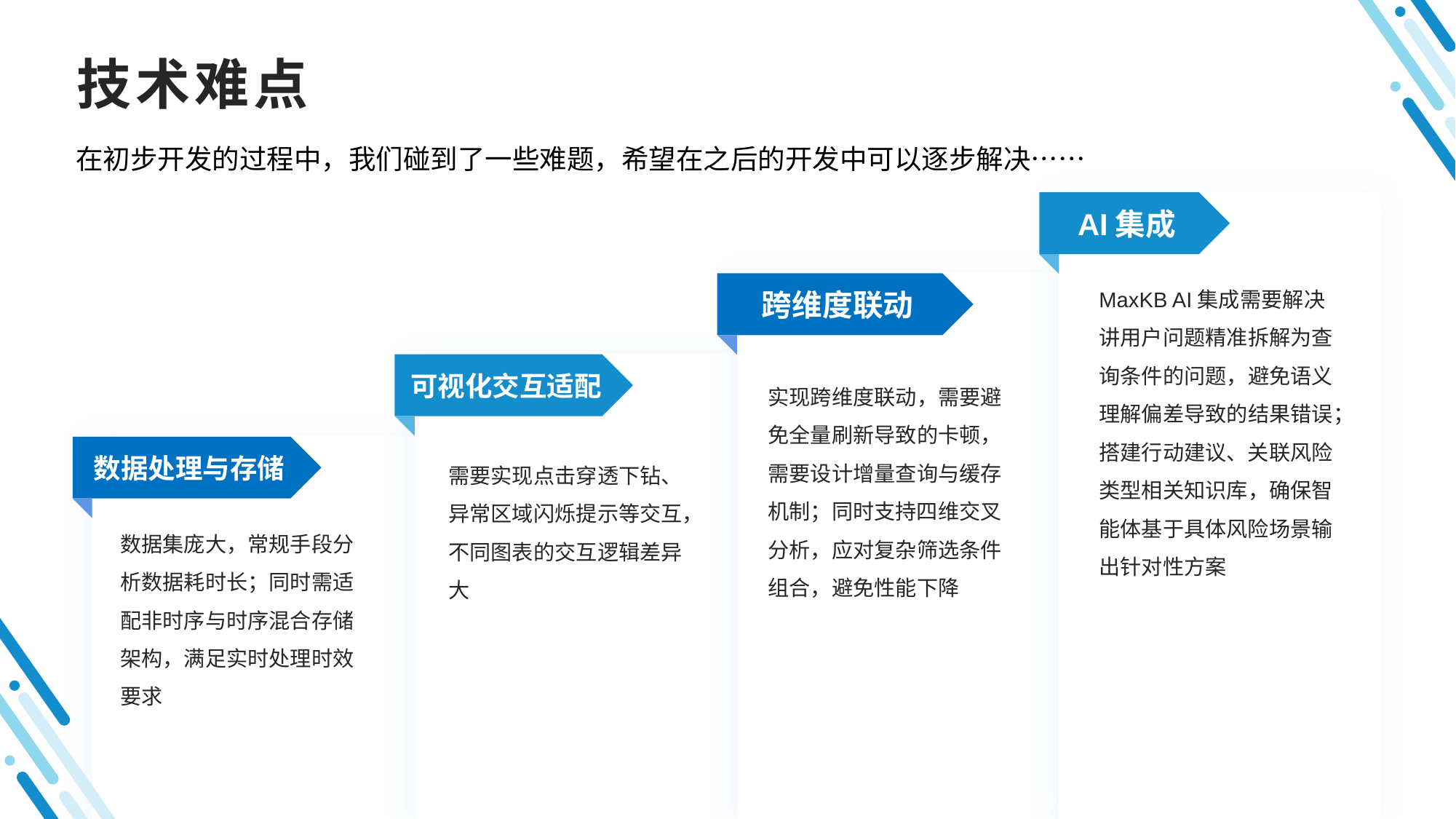

# 技术难点
在初步开发的过程中，我们碰到了一些难题，希望在之后的开发中可以逐步解决……
AI集成

跨维度联动

MaxKB AI集成需要解决讲用户问题精准拆解为查询条件的问题，避免语义理解偏差导致的结果错误；搭建行动建议、关联风险类型相关知识库，确保智能体基于具体风险场景输出针对性方案

可视化交互适配
实现跨维度联动，需要避免全量刷新导致的卡顿，需要设计增量查询与缓存机制；同时支持四维交叉分析，应对复杂筛选条件组合，避免性能下降

数据处理与存储

需要实现点击穿透下钻、异常区域闪烁提示等交互，不同图表的交互逻辑差异大

数据集庞大，常规手段分析数据耗时长；同时需适配非时序与时序混合存储架构，满足实时处理时效要求